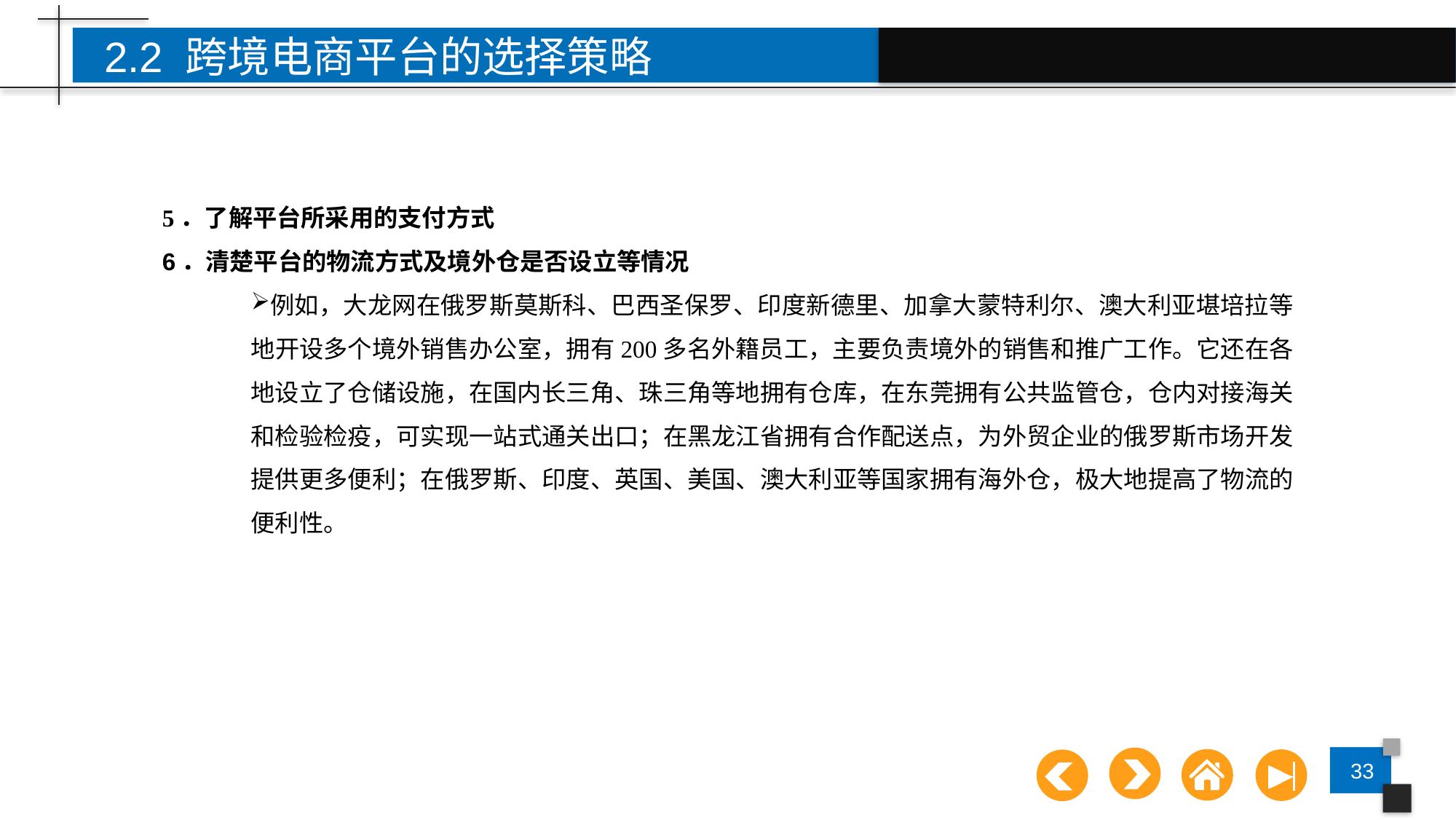

2.2 跨境电商平台的选择策略
5．了解平台所采用的支付方式
6．清楚平台的物流方式及境外仓是否设立等情况
例如，大龙网在俄罗斯莫斯科、巴西圣保罗、印度新德里、加拿大蒙特利尔、澳大利亚堪培拉等地开设多个境外销售办公室，拥有200多名外籍员工，主要负责境外的销售和推广工作。它还在各地设立了仓储设施，在国内长三角、珠三角等地拥有仓库，在东莞拥有公共监管仓，仓内对接海关和检验检疫，可实现一站式通关出口；在黑龙江省拥有合作配送点，为外贸企业的俄罗斯市场开发提供更多便利；在俄罗斯、印度、英国、美国、澳大利亚等国家拥有海外仓，极大地提高了物流的便利性。